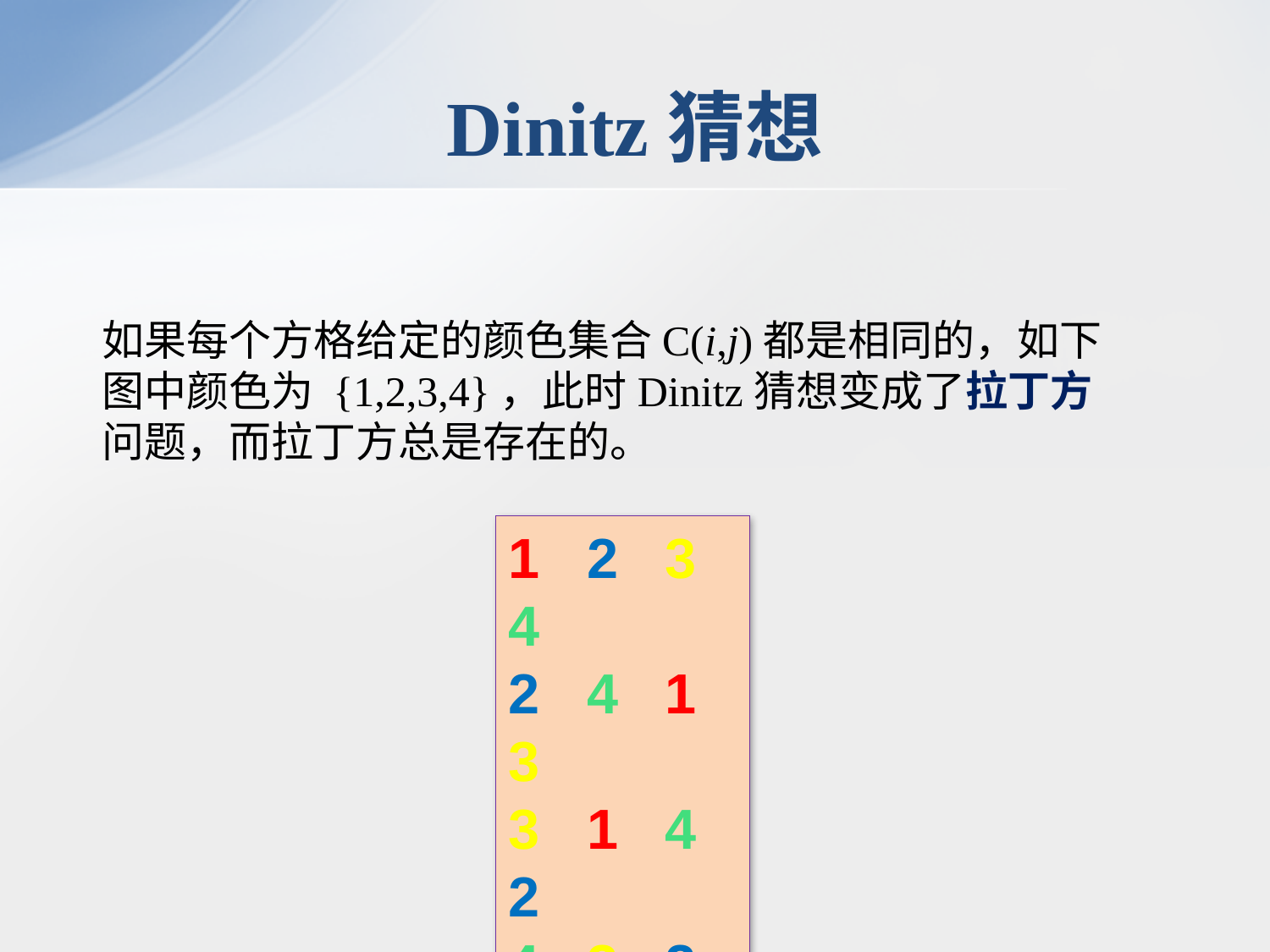

# Dinitz猜想
如果每个方格给定的颜色集合C(i,j)都是相同的，如下图中颜色为 {1,2,3,4}，此时Dinitz猜想变成了拉丁方问题，而拉丁方总是存在的。
1   2   3   4
2   4   1   3
3   1   4   2
4   3   2   1